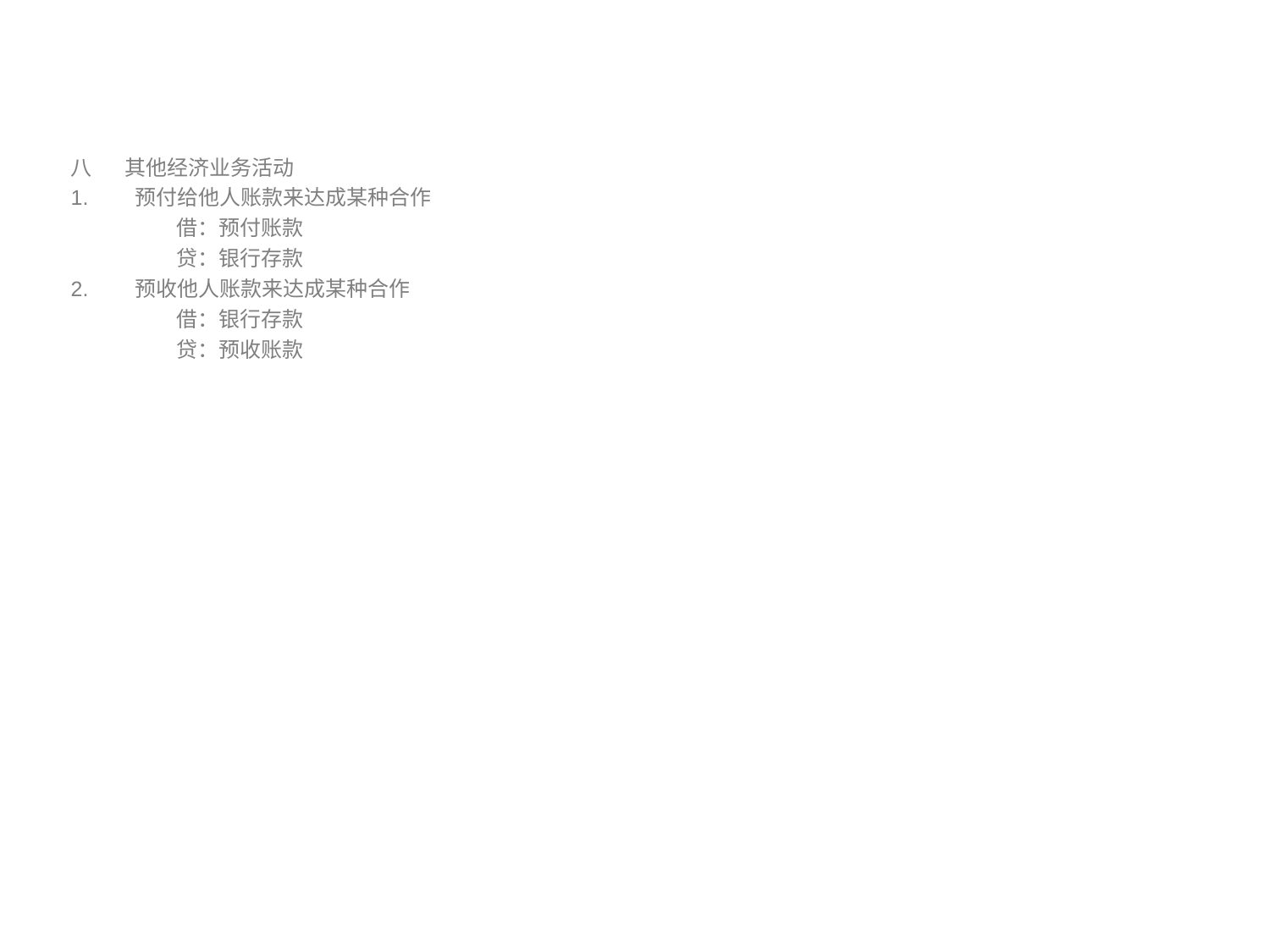

#
八       其他经济业务活动
1.       预付给他人账款来达成某种合作
借：预付账款
贷：银行存款
2.       预收他人账款来达成某种合作
借：银行存款
贷：预收账款